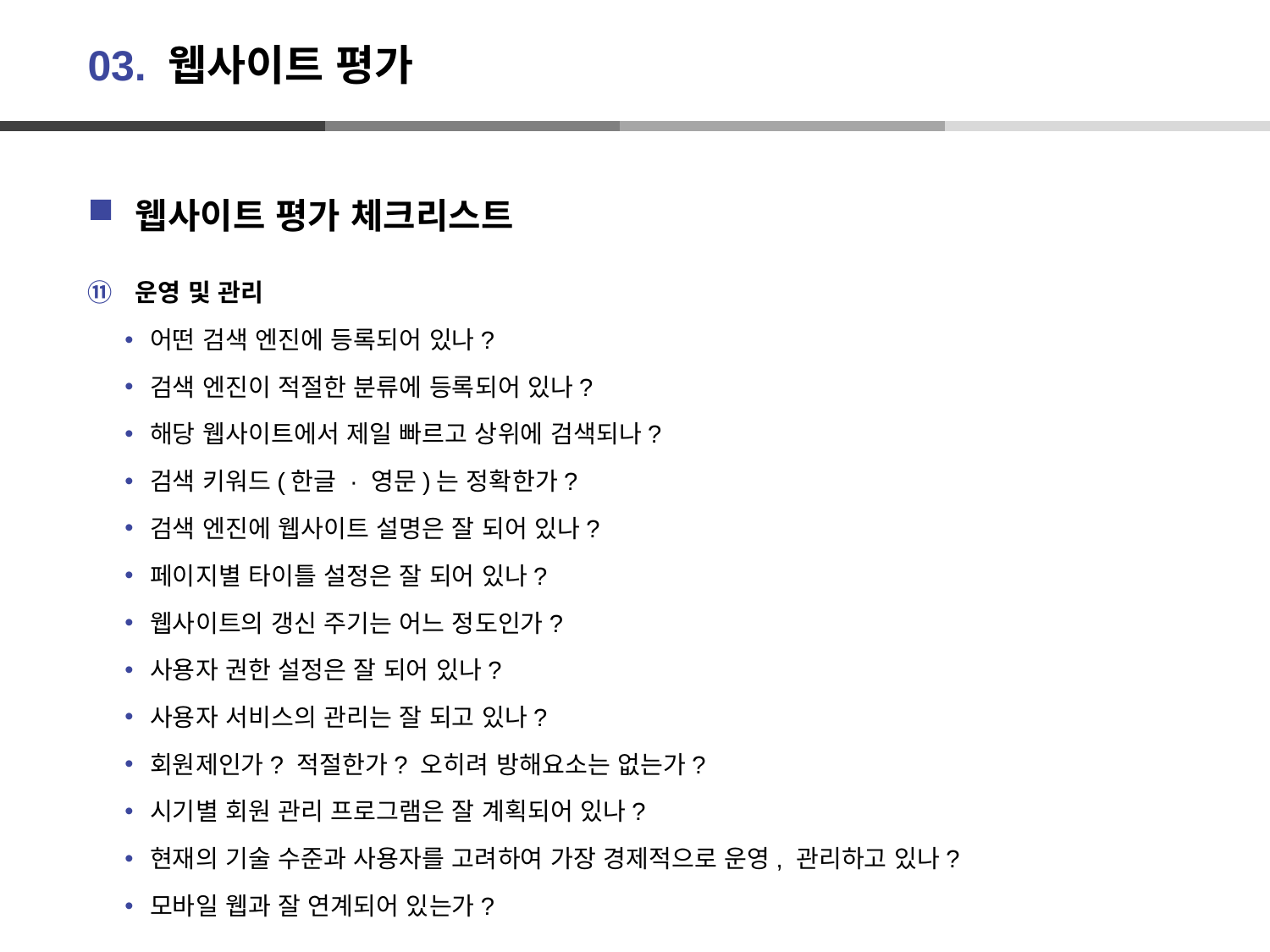

# 03. 웹사이트 평가
웹사이트 평가 체크리스트
운영 및 관리
어떤 검색 엔진에 등록되어 있나?
검색 엔진이 적절한 분류에 등록되어 있나?
해당 웹사이트에서 제일 빠르고 상위에 검색되나?
검색 키워드(한글 · 영문)는 정확한가?
검색 엔진에 웹사이트 설명은 잘 되어 있나?
페이지별 타이틀 설정은 잘 되어 있나?
웹사이트의 갱신 주기는 어느 정도인가?
사용자 권한 설정은 잘 되어 있나?
사용자 서비스의 관리는 잘 되고 있나?
회원제인가? 적절한가? 오히려 방해요소는 없는가?
시기별 회원 관리 프로그램은 잘 계획되어 있나?
현재의 기술 수준과 사용자를 고려하여 가장 경제적으로 운영, 관리하고 있나?
모바일 웹과 잘 연계되어 있는가?